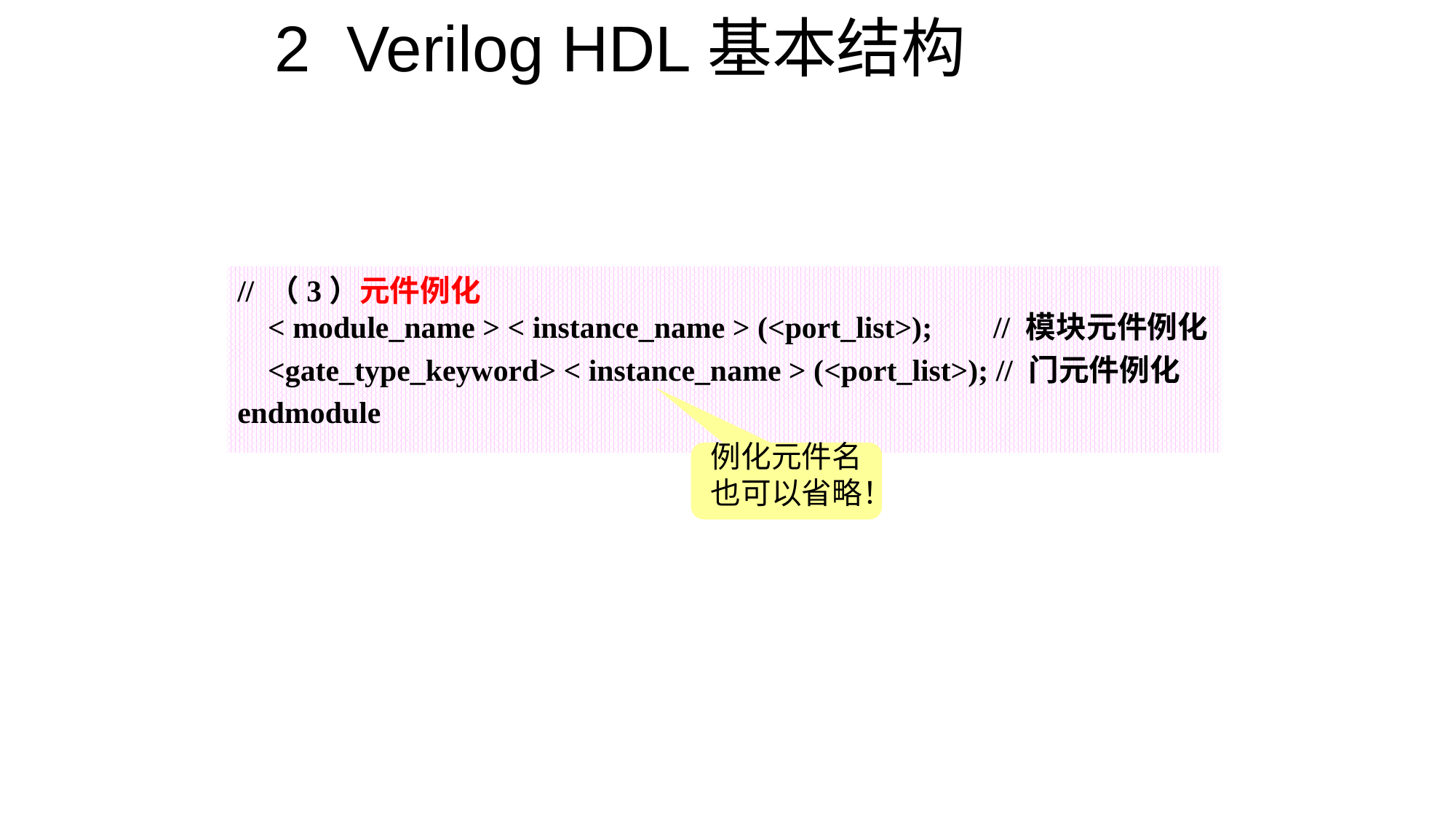

# 2  Verilog HDL基本结构
// （3）元件例化
    < module_name > < instance_name > (<port_list>);        // 模块元件例化
    <gate_type_keyword> < instance_name > (<port_list>); // 门元件例化
endmodule
例化元件名也可以省略！